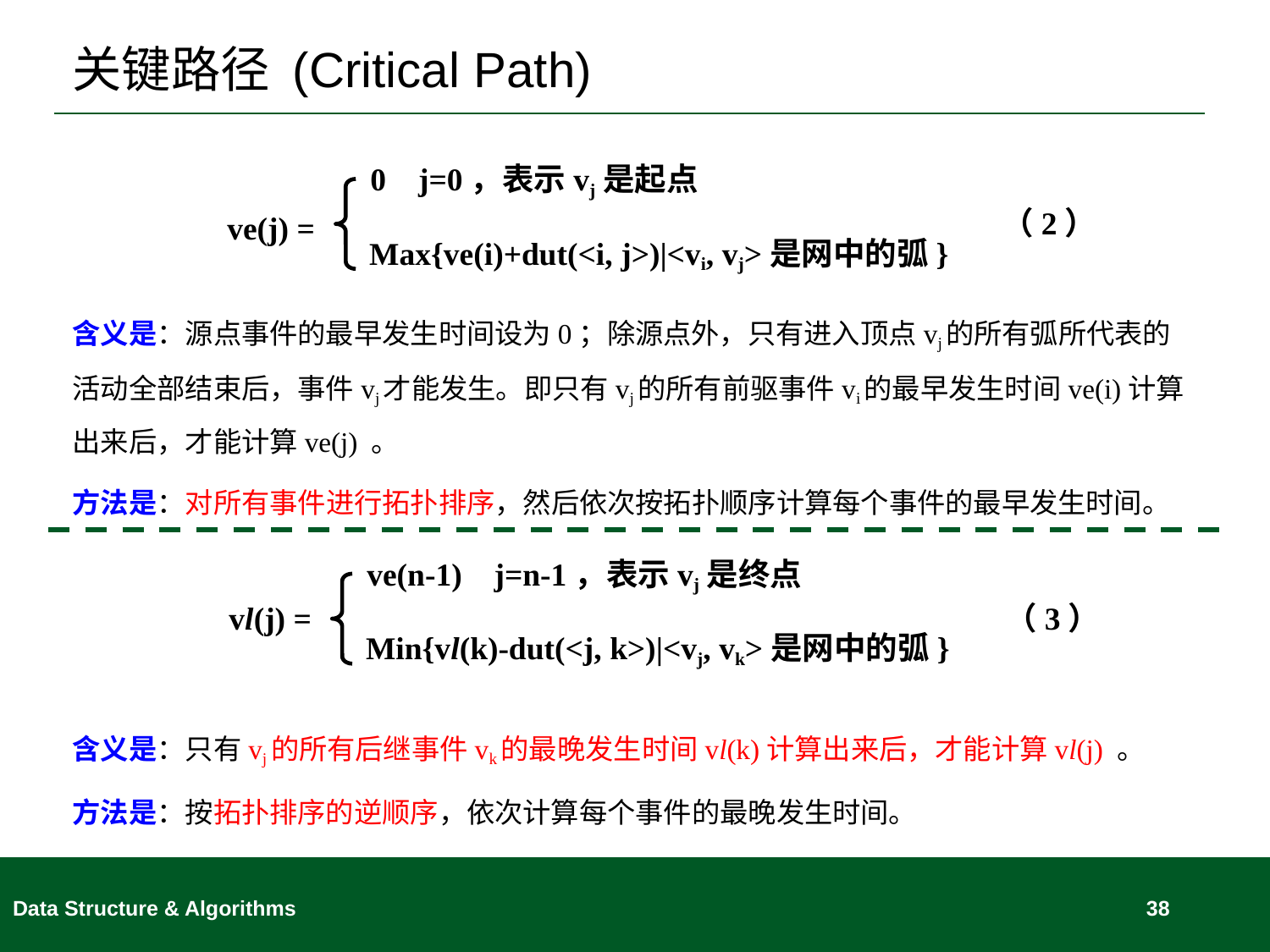

# 关键路径 (Critical Path)
0    j=0，表示vj是起点

ve(j) =
Max{ve(i)+dut(<i, j>)|<vi, vj>是网中的弧}
（2）
含义是：源点事件的最早发生时间设为0；除源点外，只有进入顶点vj的所有弧所代表的活动全部结束后，事件vj才能发生。即只有vj的所有前驱事件vi的最早发生时间ve(i)计算出来后，才能计算ve(j) 。
方法是：对所有事件进行拓扑排序，然后依次按拓扑顺序计算每个事件的最早发生时间。

含义是：只有vj的所有后继事件vk的最晚发生时间vl(k)计算出来后，才能计算vl(j) 。
方法是：按拓扑排序的逆顺序，依次计算每个事件的最晚发生时间。

ve(n-1)    j=n-1，表示vj是终点

vl(j) =
（3）
Min{vl(k)-dut(<j, k>)|<vj, vk>是网中的弧}
Data Structure & Algorithms
38